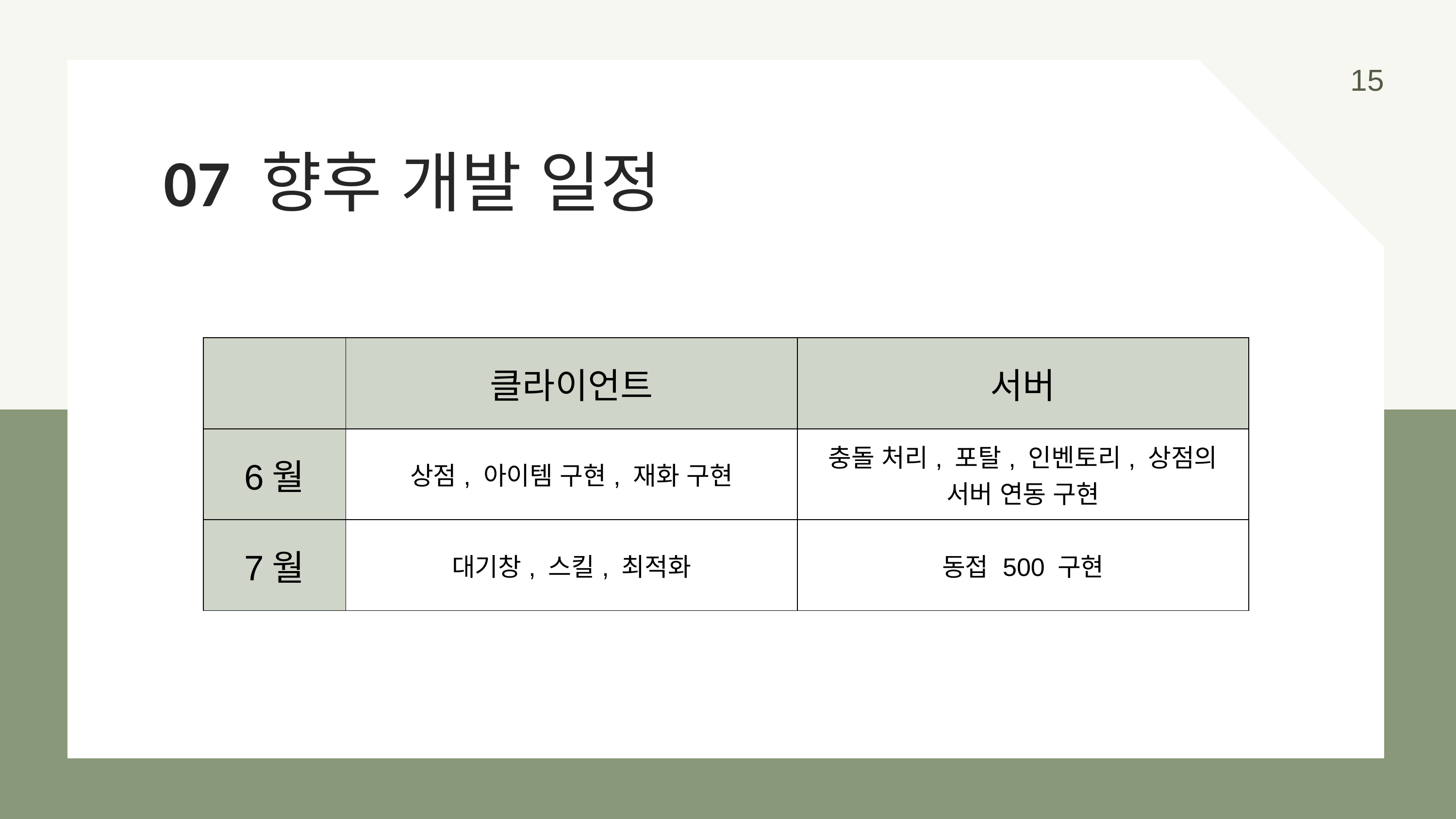

15
07 향후 개발 일정
|  | 클라이언트 | 서버 |
| --- | --- | --- |
| 6월 | 상점, 아이템 구현, 재화 구현 | 충돌 처리, 포탈, 인벤토리, 상점의 서버 연동 구현 |
| 7월 | 대기창, 스킬, 최적화 | 동접 500 구현 |